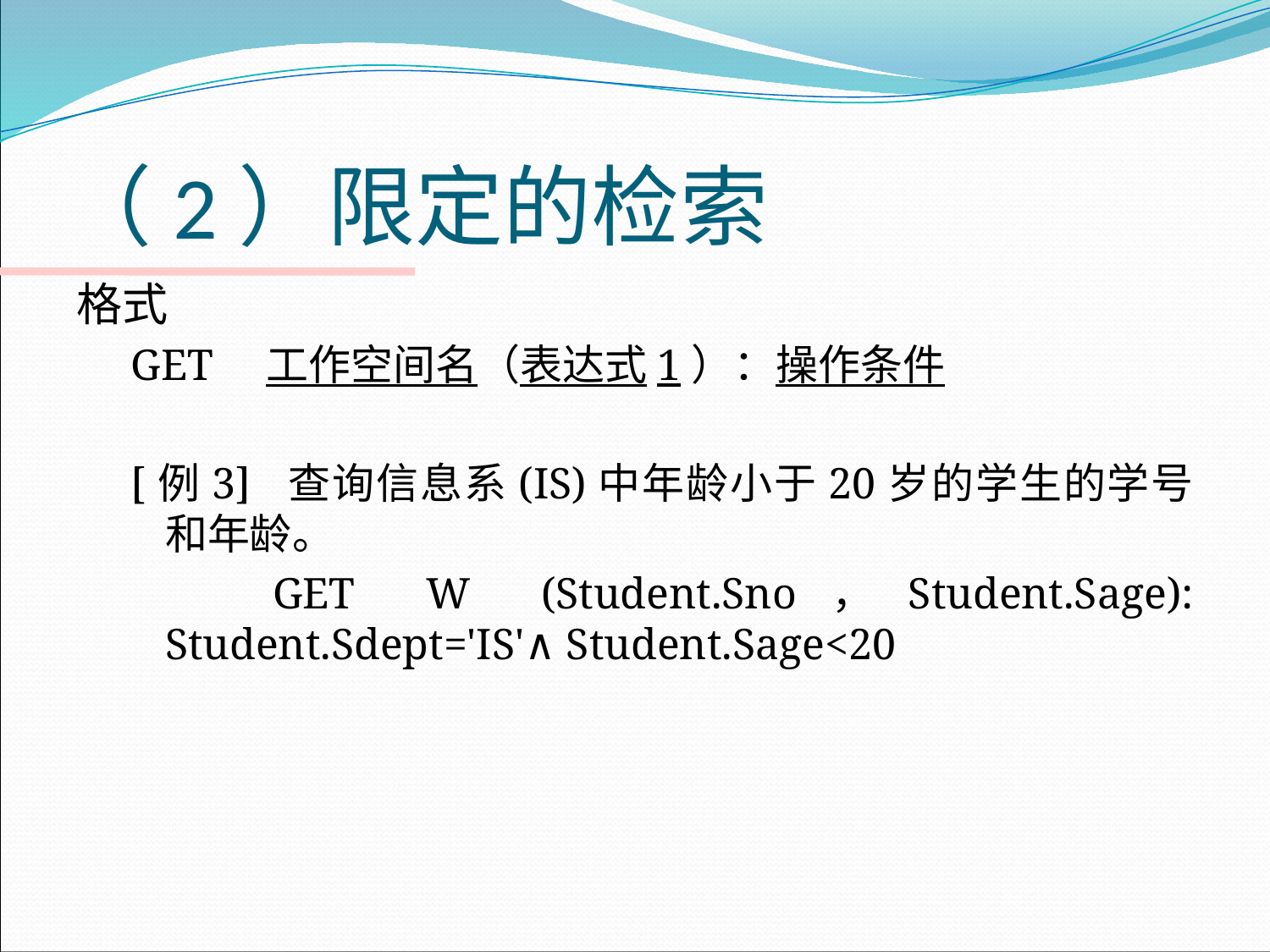

# （2）限定的检索
格式
GET　工作空间名（表达式1）：操作条件

[例3]  查询信息系(IS)中年龄小于20岁的学生的学号和年龄。
    GET  W  (Student.Sno，Student.Sage): Student.Sdept='IS'∧ Student.Sage<20

205